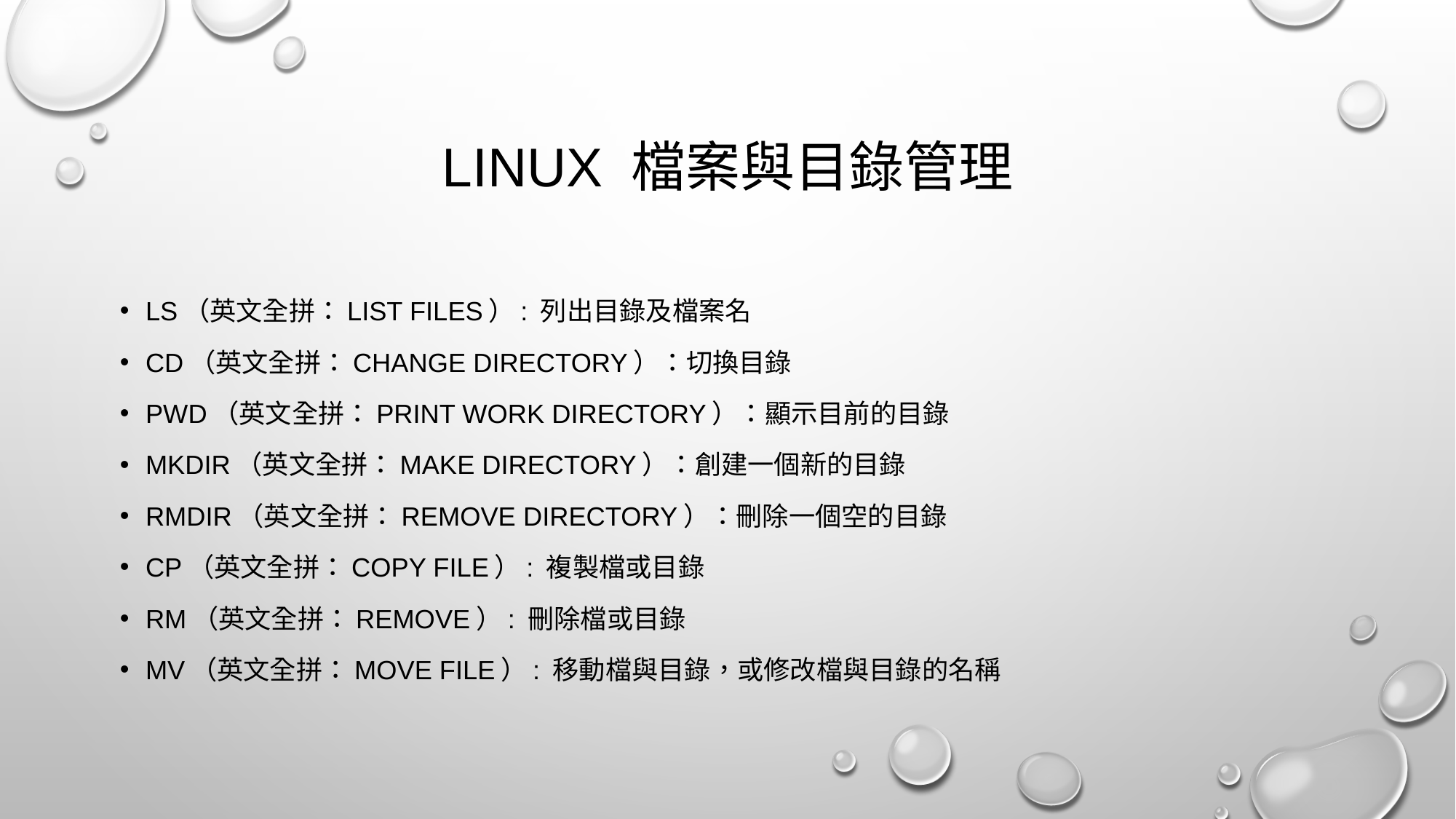

# Linux 檔案與目錄管理
ls（英文全拼：list files）: 列出目錄及檔案名
cd（英文全拼：change directory）：切換目錄
pwd（英文全拼：print work directory）：顯示目前的目錄
mkdir（英文全拼：make directory）：創建一個新的目錄
rmdir（英文全拼：remove directory）：刪除一個空的目錄
cp（英文全拼：copy file）: 複製檔或目錄
rm（英文全拼：remove）: 刪除檔或目錄
mv（英文全拼：move file）: 移動檔與目錄，或修改檔與目錄的名稱